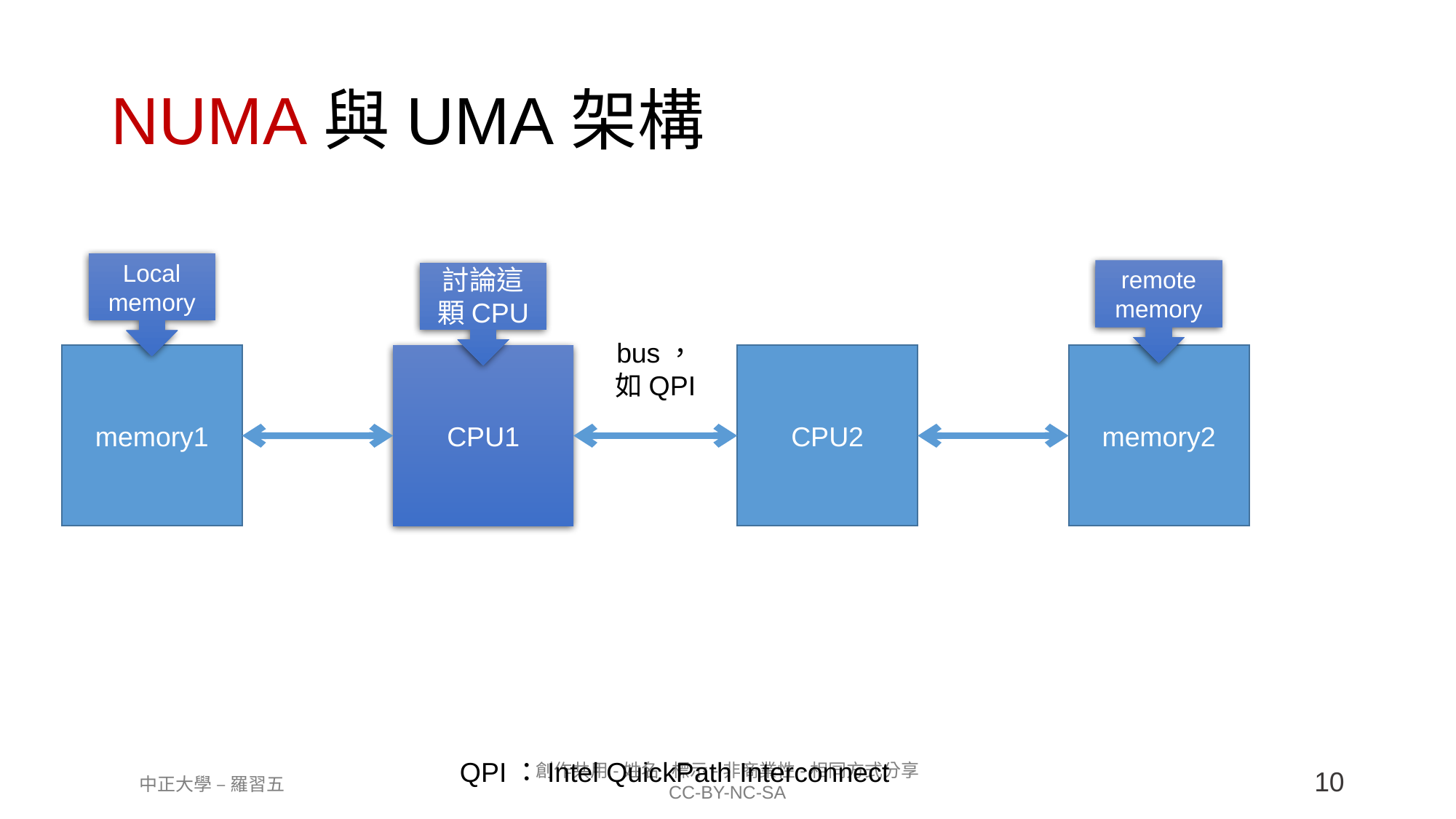

# NUMA與UMA架構
Local memory
remote memory
討論這顆CPU
bus，
如QPI
memory1
memory2
CPU2
CPU1
QPI：Intel QuickPath Interconnect